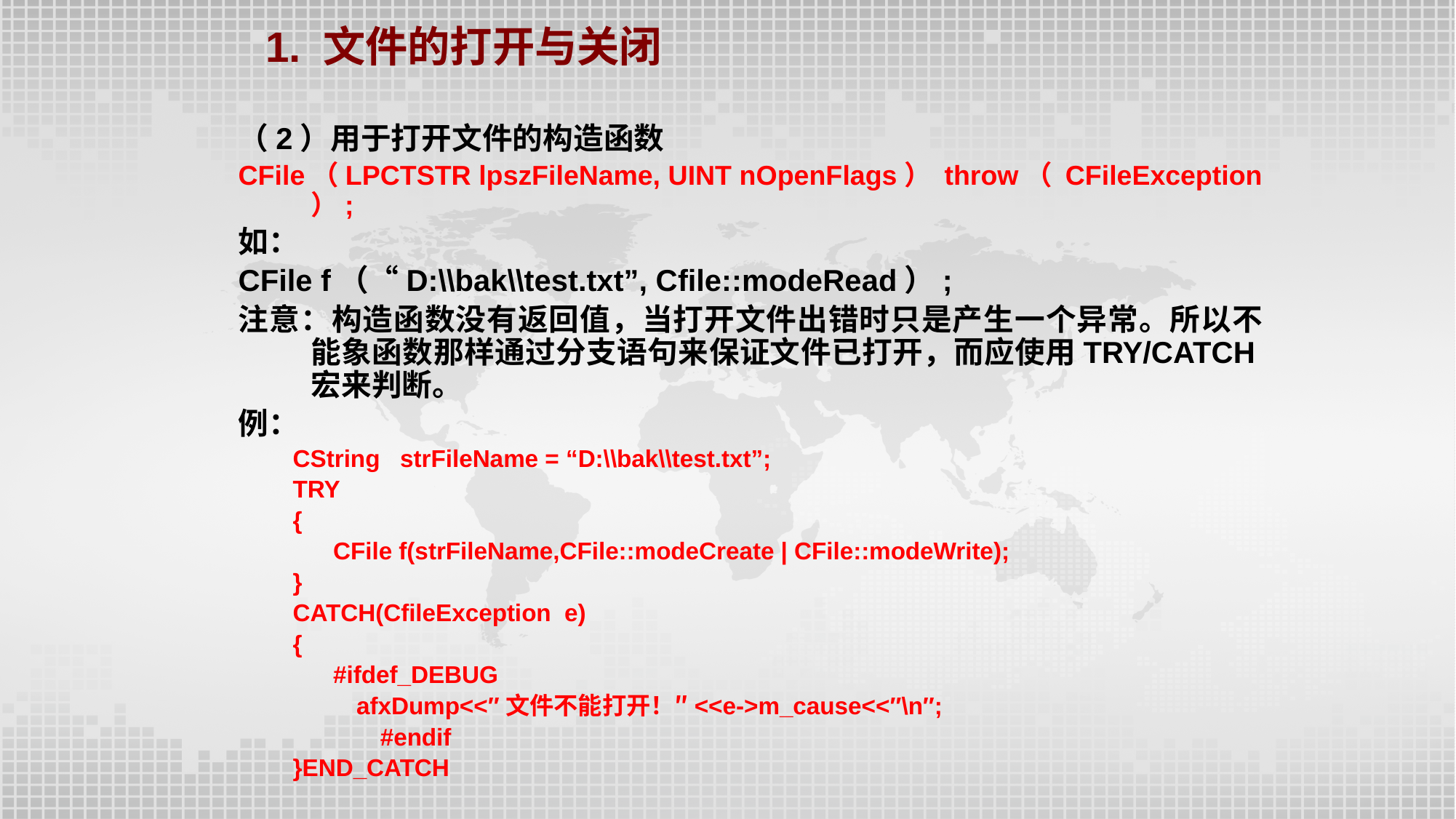

1. 文件的打开与关闭
（2）用于打开文件的构造函数
CFile（LPCTSTR lpszFileName, UINT nOpenFlags） throw（ CFileException ）;
如：
CFile f（“D:\\bak\\test.txt”, Cfile::modeRead）;
注意：构造函数没有返回值，当打开文件出错时只是产生一个异常。所以不能象函数那样通过分支语句来保证文件已打开，而应使用TRY/CATCH宏来判断。
例：
CString   strFileName = “D:\\bak\\test.txt”;
TRY
{
      CFile f(strFileName,CFile::modeCreate | CFile::modeWrite);
}
CATCH(CfileException  e)
{
      #ifdef_DEBUG
  	afxDump<<″文件不能打开！″<<e->m_cause<<″\n″;
             #endif
}END_CATCH